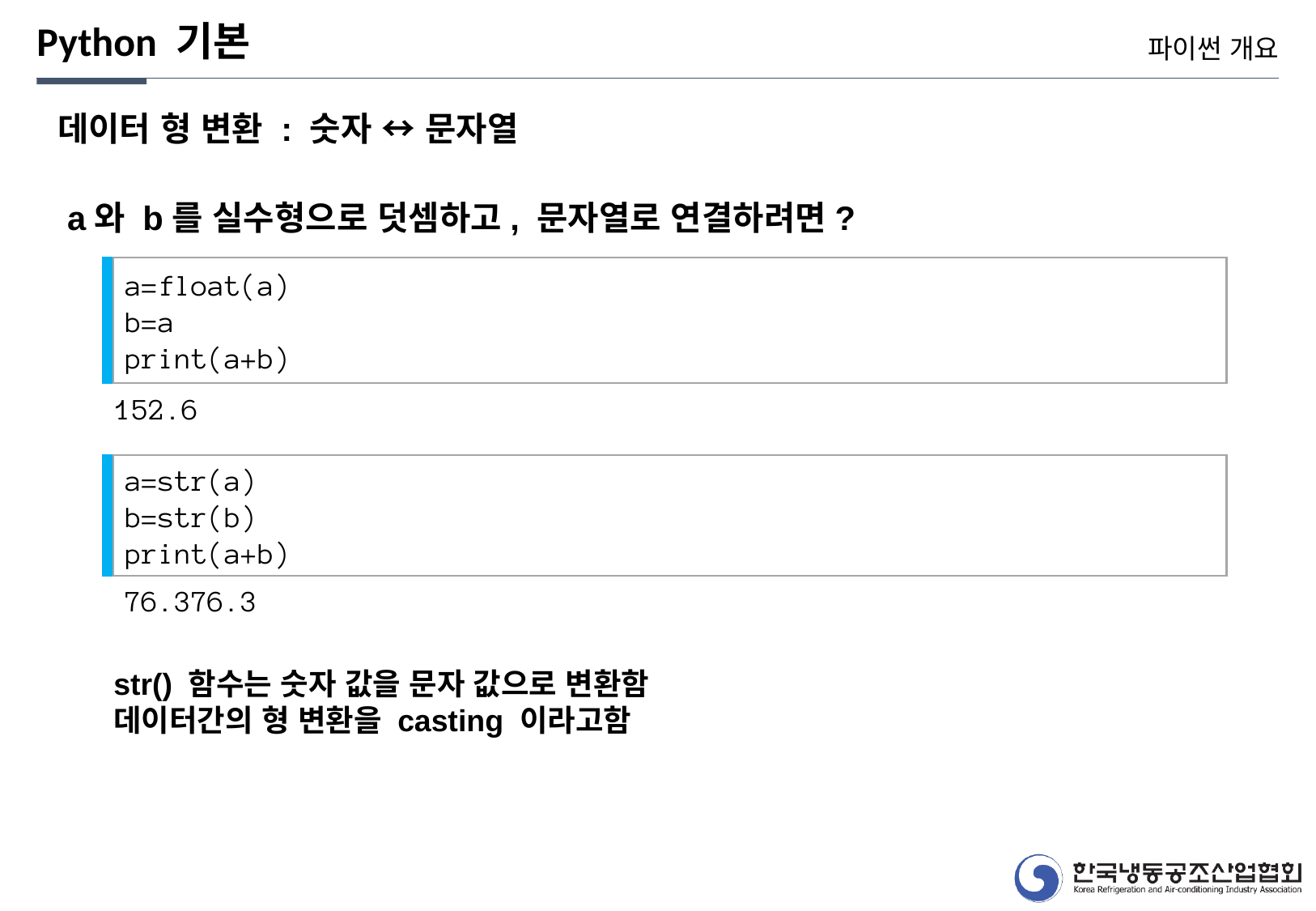

Python 기본
파이썬 개요
데이터 형 변환 : 숫자 ↔ 문자열
a와 b를 실수형으로 덧셈하고, 문자열로 연결하려면?

a=float(a)
b=a
print(a+b)
152.6

a=str(a)
b=str(b)
print(a+b)
76.376.3
str() 함수는 숫자 값을 문자 값으로 변환함
데이터간의 형 변환을 casting 이라고함